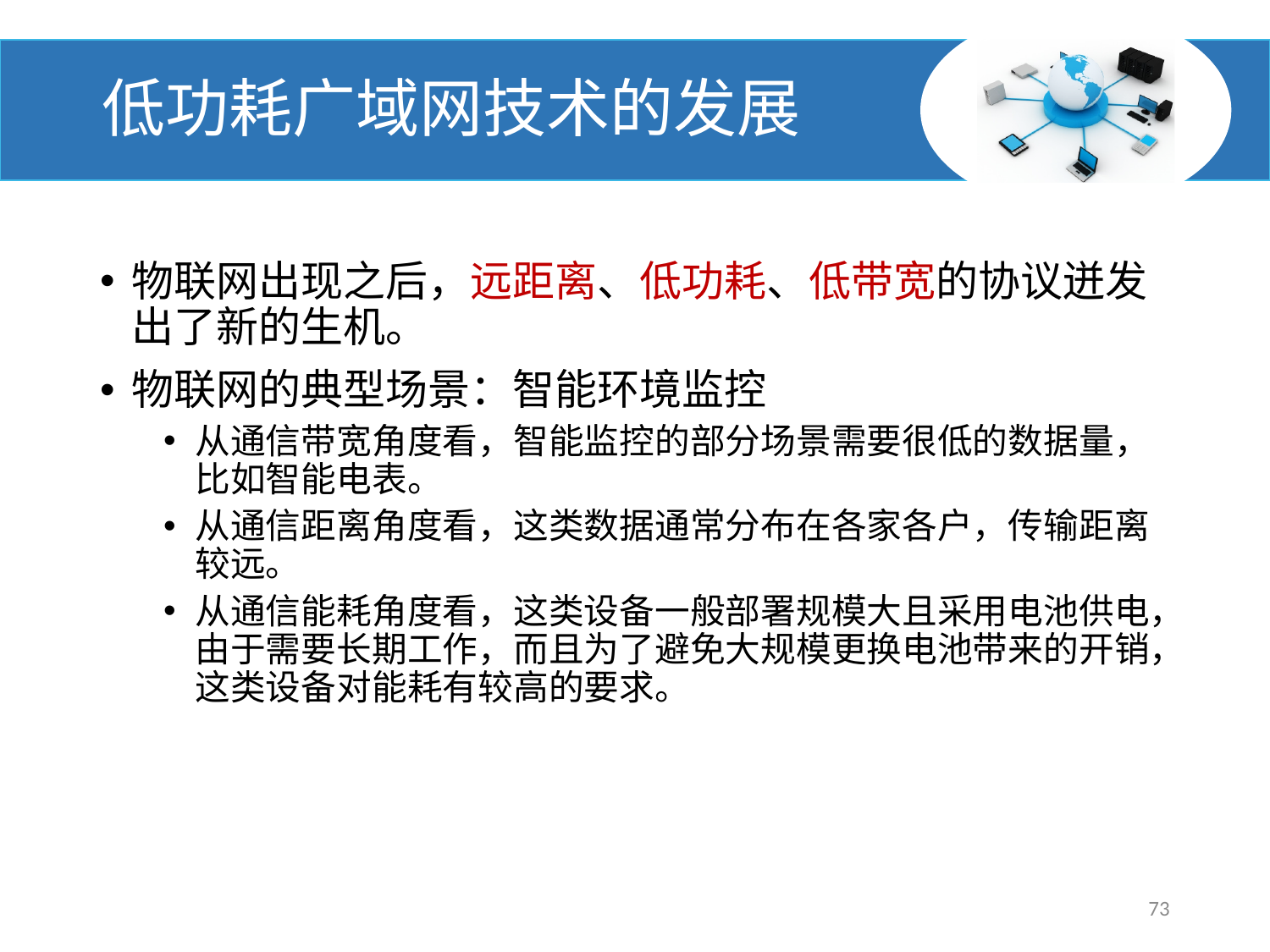

# 低功耗广域网技术的发展
物联网出现之后，远距离、低功耗、低带宽的协议迸发出了新的生机。
物联网的典型场景：智能环境监控
从通信带宽角度看，智能监控的部分场景需要很低的数据量，比如智能电表。
从通信距离角度看，这类数据通常分布在各家各户，传输距离较远。
从通信能耗角度看，这类设备一般部署规模大且采用电池供电，由于需要长期工作，而且为了避免大规模更换电池带来的开销，这类设备对能耗有较高的要求。

73